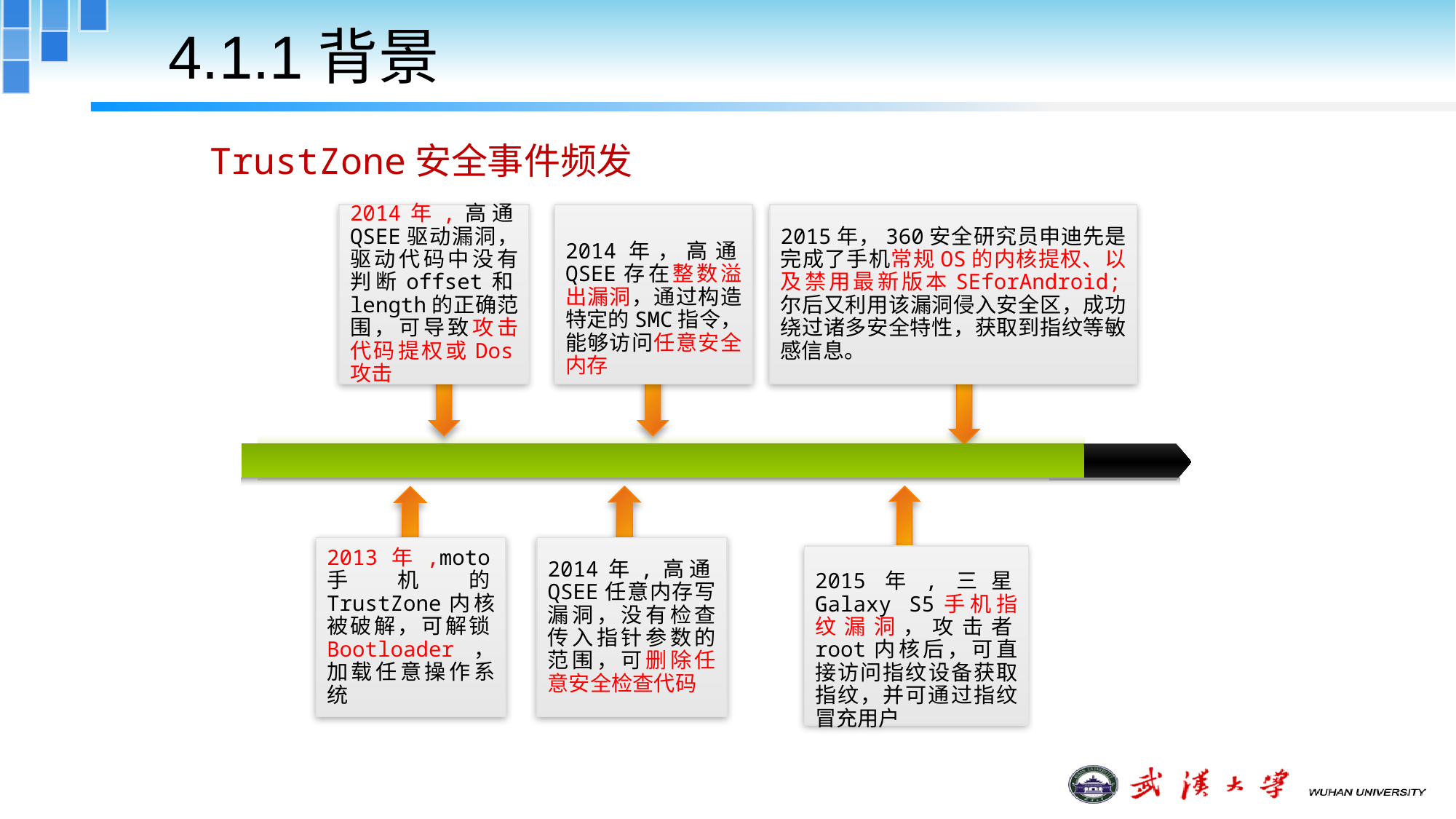

# 4.1.1背景
TrustZone安全事件频发
2014年,高通QSEE驱动漏洞，驱动代码中没有判断offset和length的正确范围，可导致攻击代码提权或Dos攻击

2014年，高通QSEE存在整数溢出漏洞，通过构造特定的SMC指令，能够访问任意安全内存
2015年，360安全研究员申迪先是完成了手机常规OS的内核提权、以及禁用最新版本SEforAndroid;尔后又利用该漏洞侵入安全区，成功绕过诸多安全特性，获取到指纹等敏感信息。

2013年,moto手机的TrustZone内核被破解，可解锁Bootloader，加载任意操作系统
2014年,高通QSEE任意内存写漏洞，没有检查传入指针参数的范围，可删除任意安全检查代码

2015年,三星Galaxy S5手机指纹漏洞，攻击者root内核后，可直接访问指纹设备获取指纹，并可通过指纹冒充用户